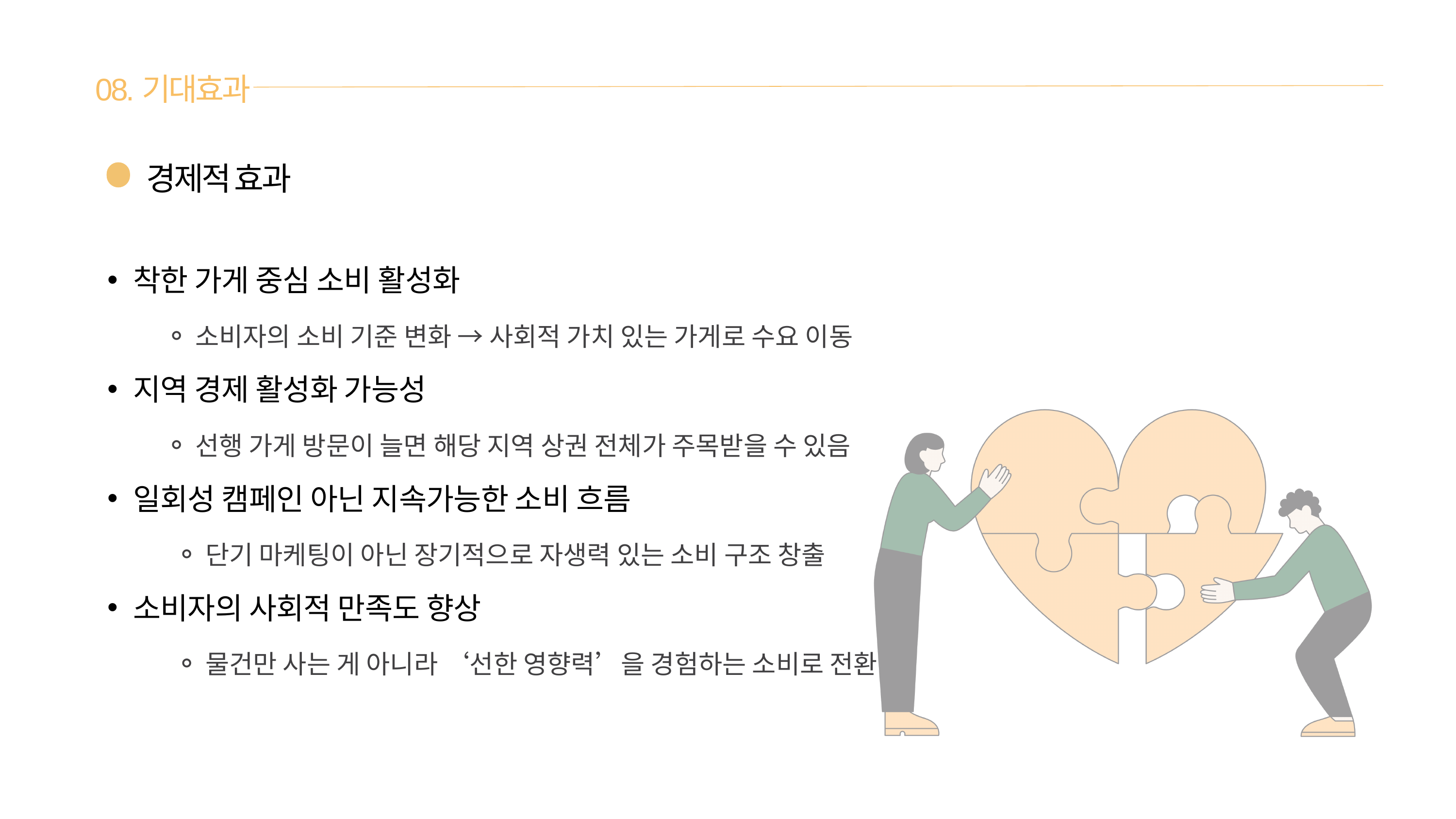

08.기대효과

경제적 효과

착한 가게 중심 소비 활성화
소비자의 소비 기준 변화 → 사회적 가치 있는 가게로 수요 이동
지역 경제 활성화 가능성

선행 가게 방문이 늘면 해당 지역 상권 전체가 주목받을 수 있음
일회성 캠페인 아닌 지속가능한 소비 흐름
단기 마케팅이 아닌 장기적으로 자생력 있는 소비 구조 창출
소비자의 사회적 만족도 향상
물건만 사는 게 아니라 ‘선한 영향력’을 경험하는 소비로 전환